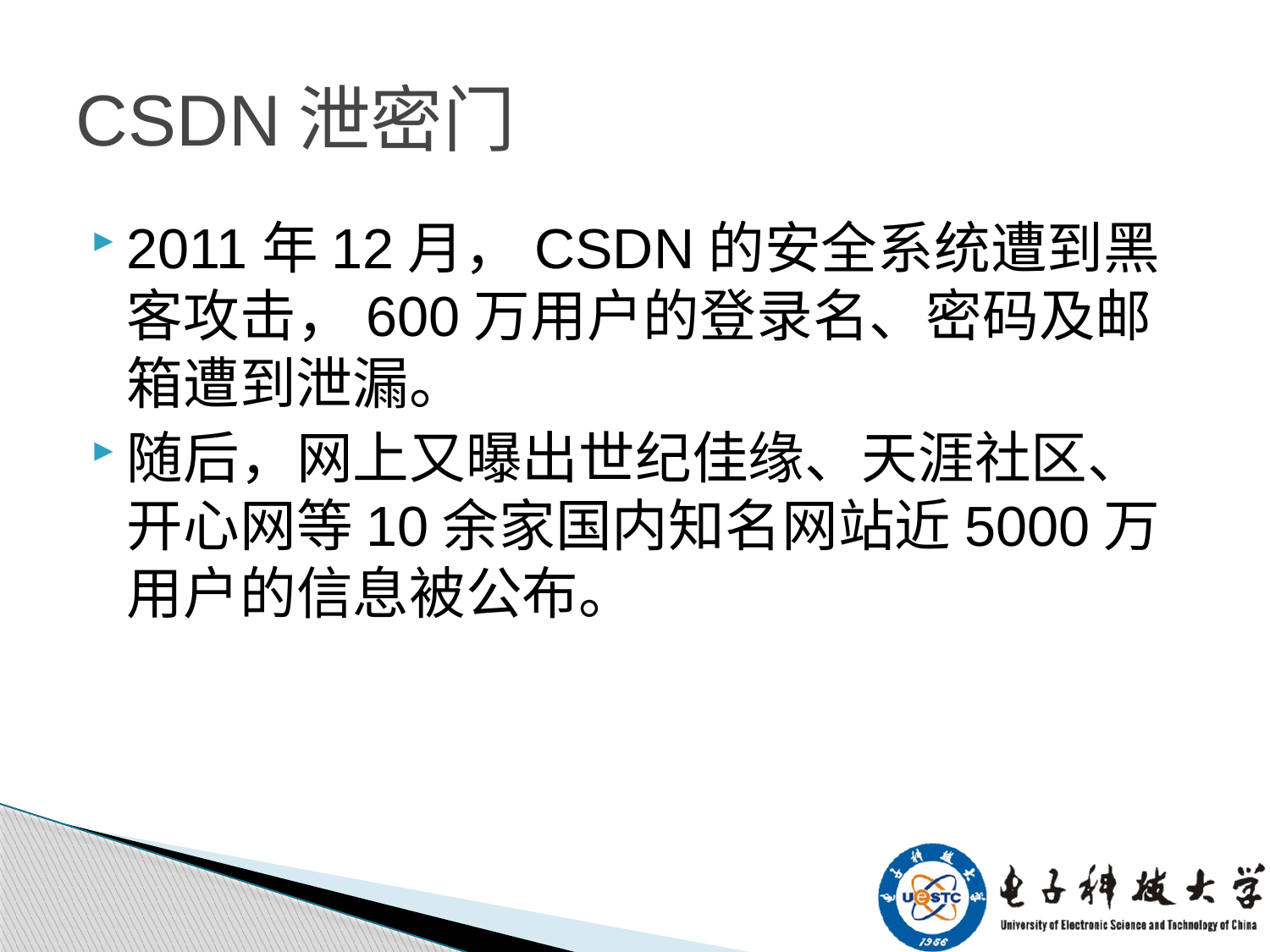

# CSDN泄密门
2011年12月，CSDN的安全系统遭到黑客攻击，600万用户的登录名、密码及邮箱遭到泄漏。
随后，网上又曝出世纪佳缘、天涯社区、开心网等10余家国内知名网站近5000万用户的信息被公布。
34